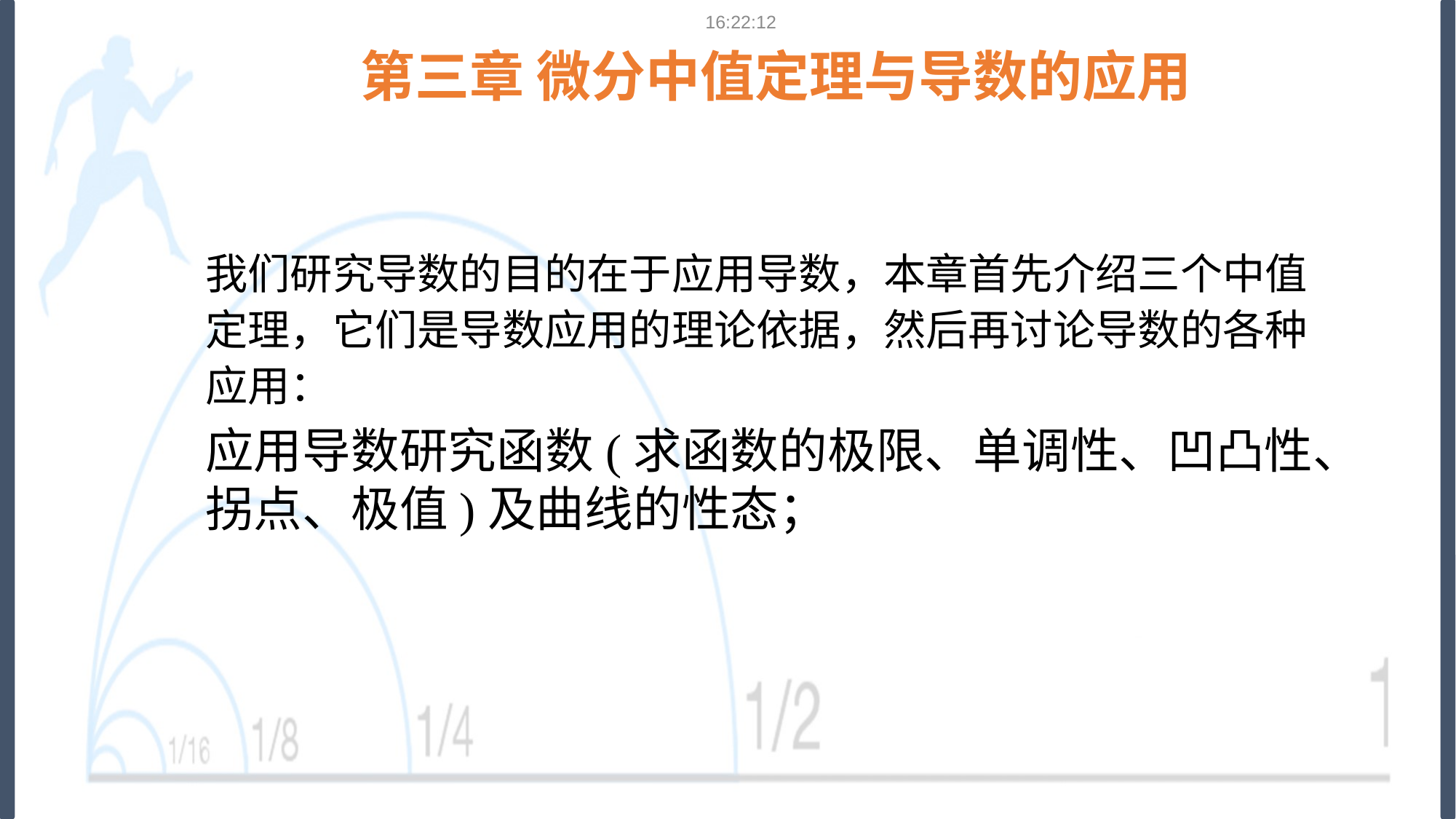

16:22:12
第三章 微分中值定理与导数的应用
我们研究导数的目的在于应用导数，本章首先介绍三个中值定理，它们是导数应用的理论依据，然后再讨论导数的各种应用：
应用导数研究函数(求函数的极限、单调性、凹凸性、拐点、极值)及曲线的性态；